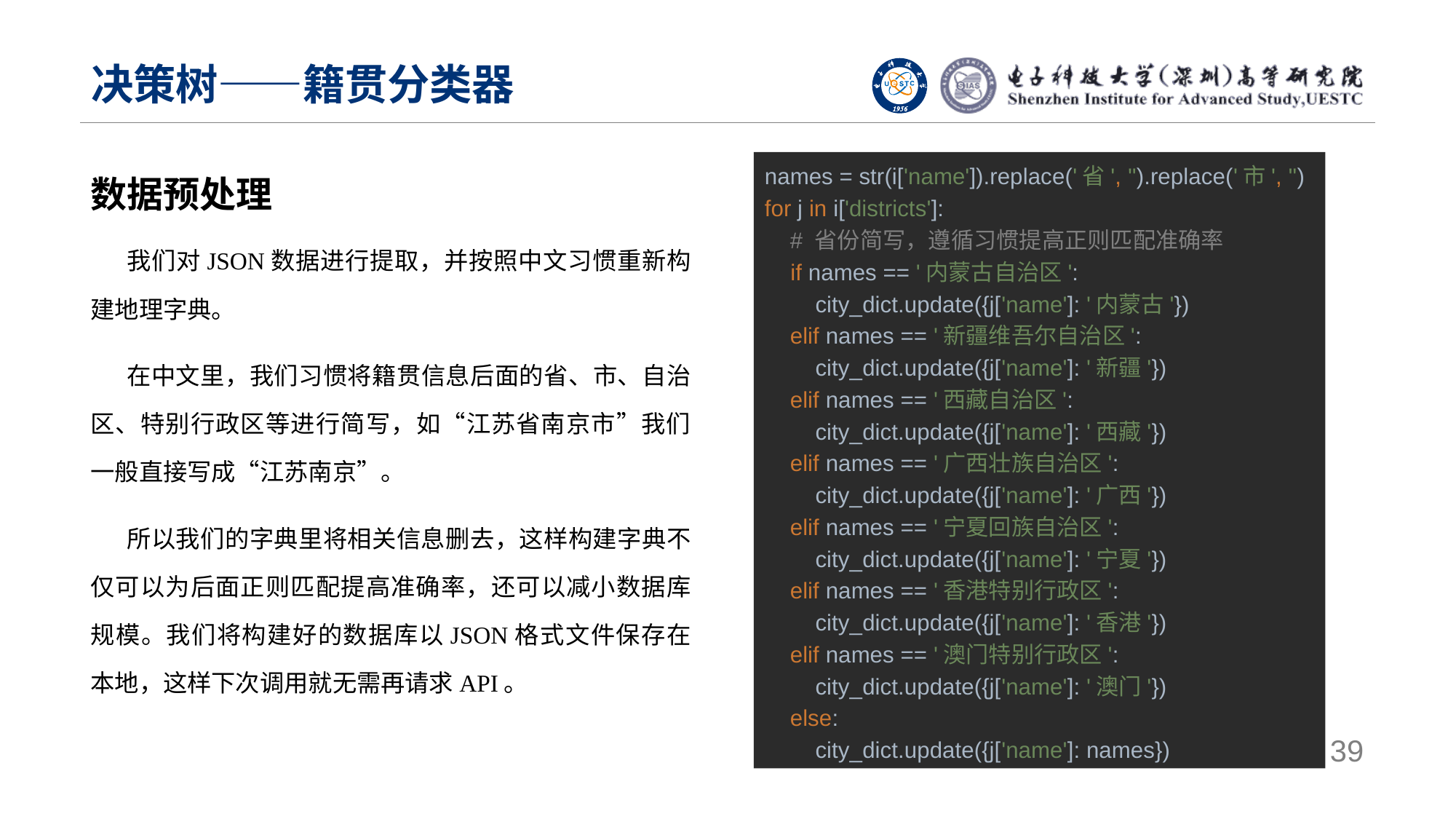

# 决策树——籍贯分类器
names = str(i['name']).replace('省', '').replace('市', '')
for j in i['districts']:
    # 省份简写，遵循习惯提高正则匹配准确率
    if names == '内蒙古自治区':
        city_dict.update({j['name']: '内蒙古'})
    elif names == '新疆维吾尔自治区':
        city_dict.update({j['name']: '新疆'})
    elif names == '西藏自治区':
        city_dict.update({j['name']: '西藏'})
    elif names == '广西壮族自治区':
        city_dict.update({j['name']: '广西'})
    elif names == '宁夏回族自治区':
        city_dict.update({j['name']: '宁夏'})
    elif names == '香港特别行政区':
        city_dict.update({j['name']: '香港'})
    elif names == '澳门特别行政区':
        city_dict.update({j['name']: '澳门'})
    else:
        city_dict.update({j['name']: names})
数据预处理
我们对JSON数据进行提取，并按照中文习惯重新构建地理字典。
在中文里，我们习惯将籍贯信息后面的省、市、自治区、特别行政区等进行简写，如“江苏省南京市”我们一般直接写成“江苏南京”。
所以我们的字典里将相关信息删去，这样构建字典不仅可以为后面正则匹配提高准确率，还可以减小数据库规模。我们将构建好的数据库以JSON格式文件保存在本地，这样下次调用就无需再请求API。
39